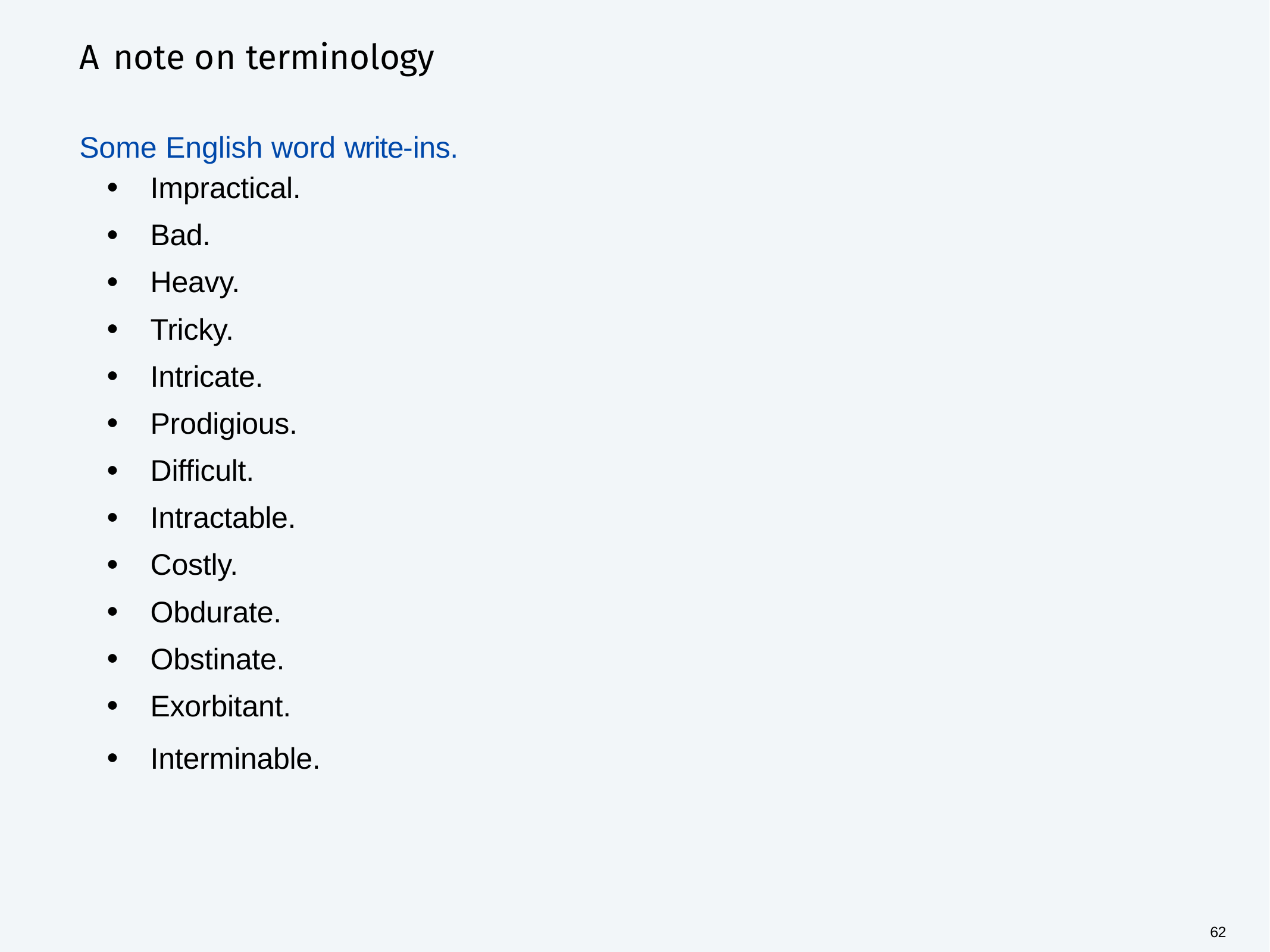

# A note on terminology
Some English word write-ins.
・Impractical.
・Bad.
・Heavy.
・Tricky.
・Intricate.
・Prodigious.
・Difficult.
・Intractable.
・Costly.
・Obdurate.
・Obstinate.
・Exorbitant.
・Interminable.
62